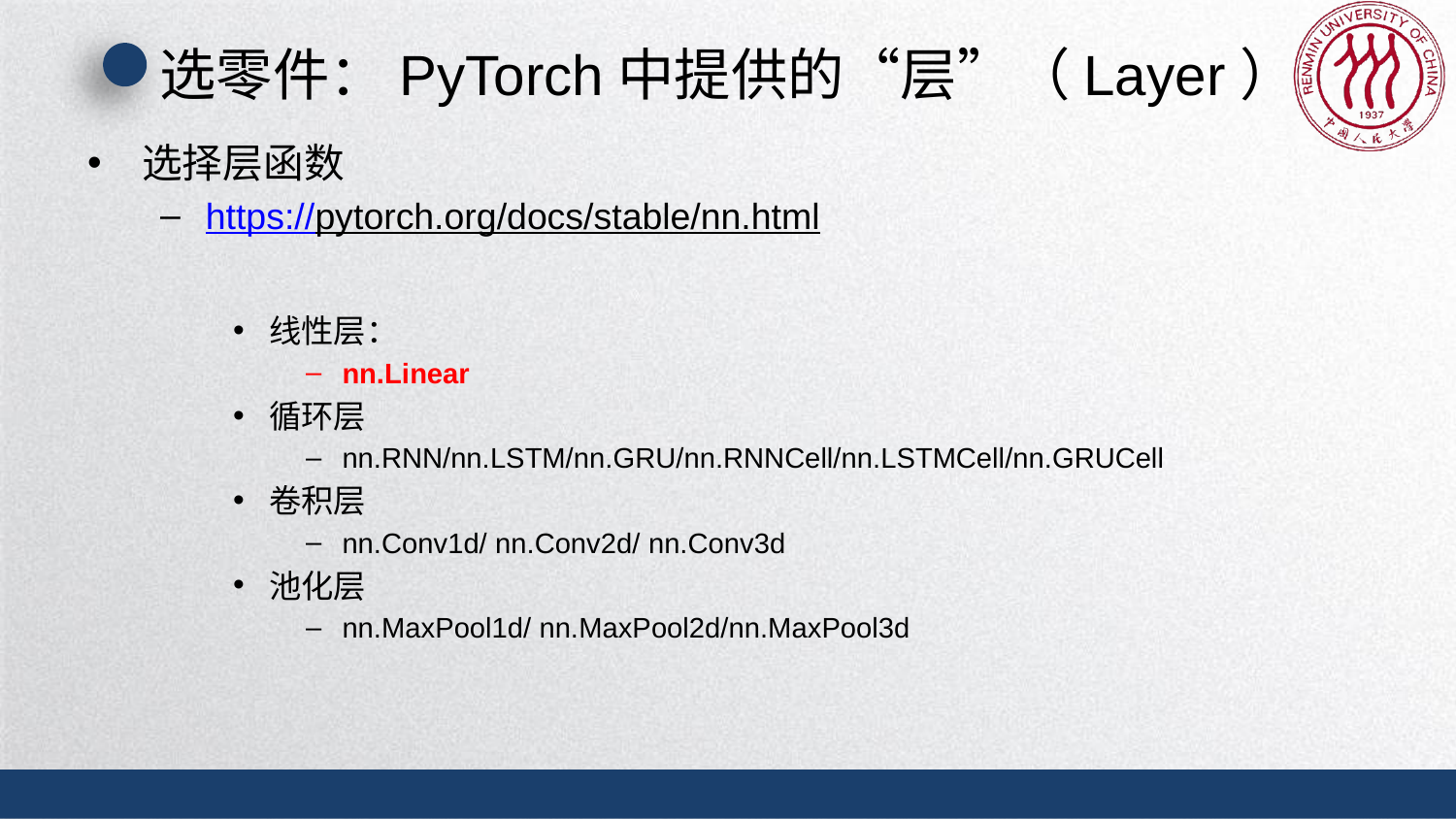

# 选零件：PyTorch中提供的“层”（Layer）
选择层函数
https://pytorch.org/docs/stable/nn.html

线性层：
nn.Linear
循环层
nn.RNN/nn.LSTM/nn.GRU/nn.RNNCell/nn.LSTMCell/nn.GRUCell
卷积层
nn.Conv1d/ nn.Conv2d/ nn.Conv3d
池化层
nn.MaxPool1d/ nn.MaxPool2d/nn.MaxPool3d